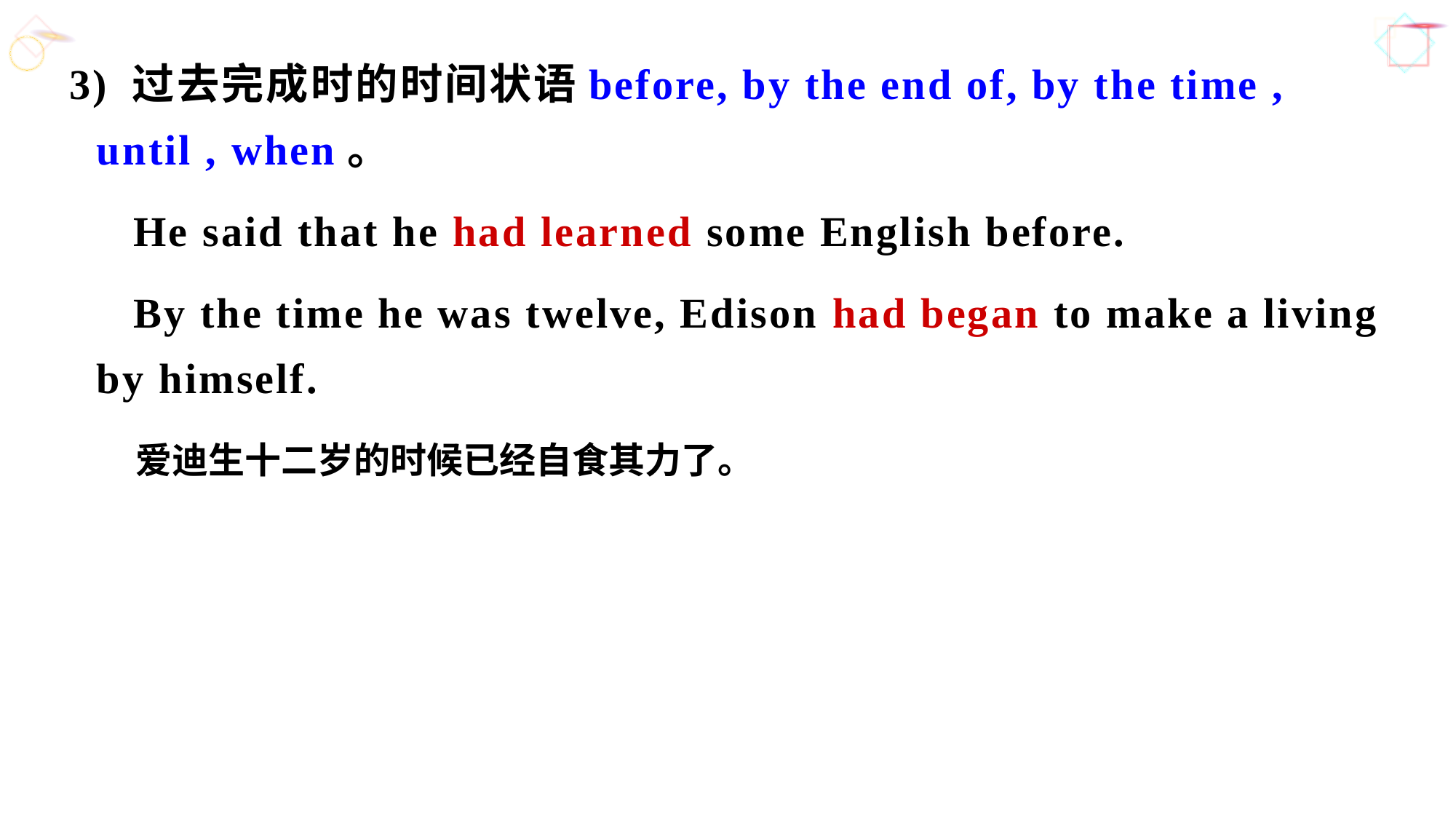

3) 过去完成时的时间状语before, by the end of, by the time , until , when。
     He said that he had learned some English before.
     By the time he was twelve, Edison had began to make a living by himself.

爱迪生十二岁的时候已经自食其力了。